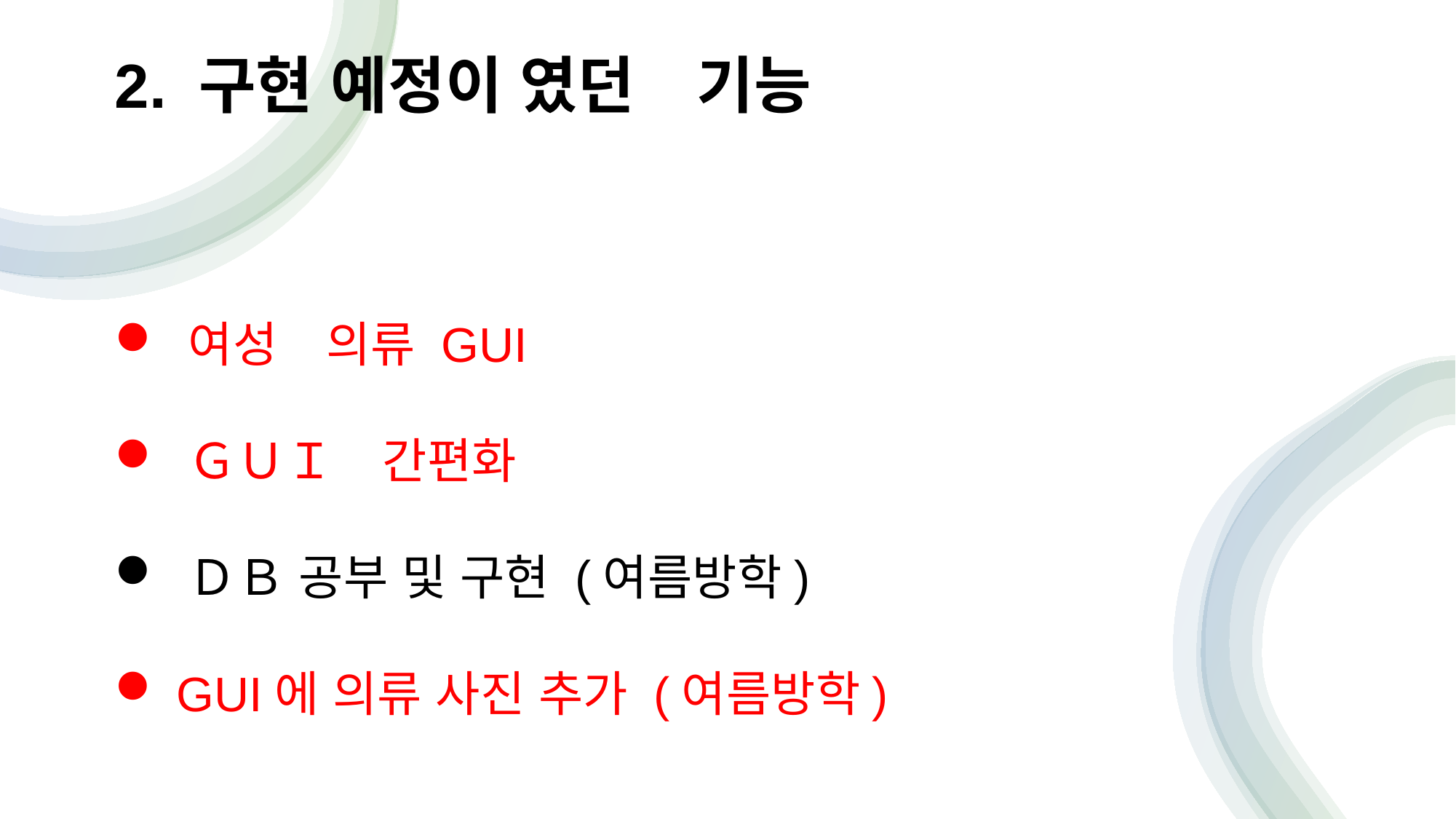

# 2. 구현 예정이 였던　기능

 여성　의류 GUI

 ＧＵＩ　간편화

 ＤＢ 공부 및 구현 (여름방학)

 GUI에 의류 사진 추가 (여름방학)